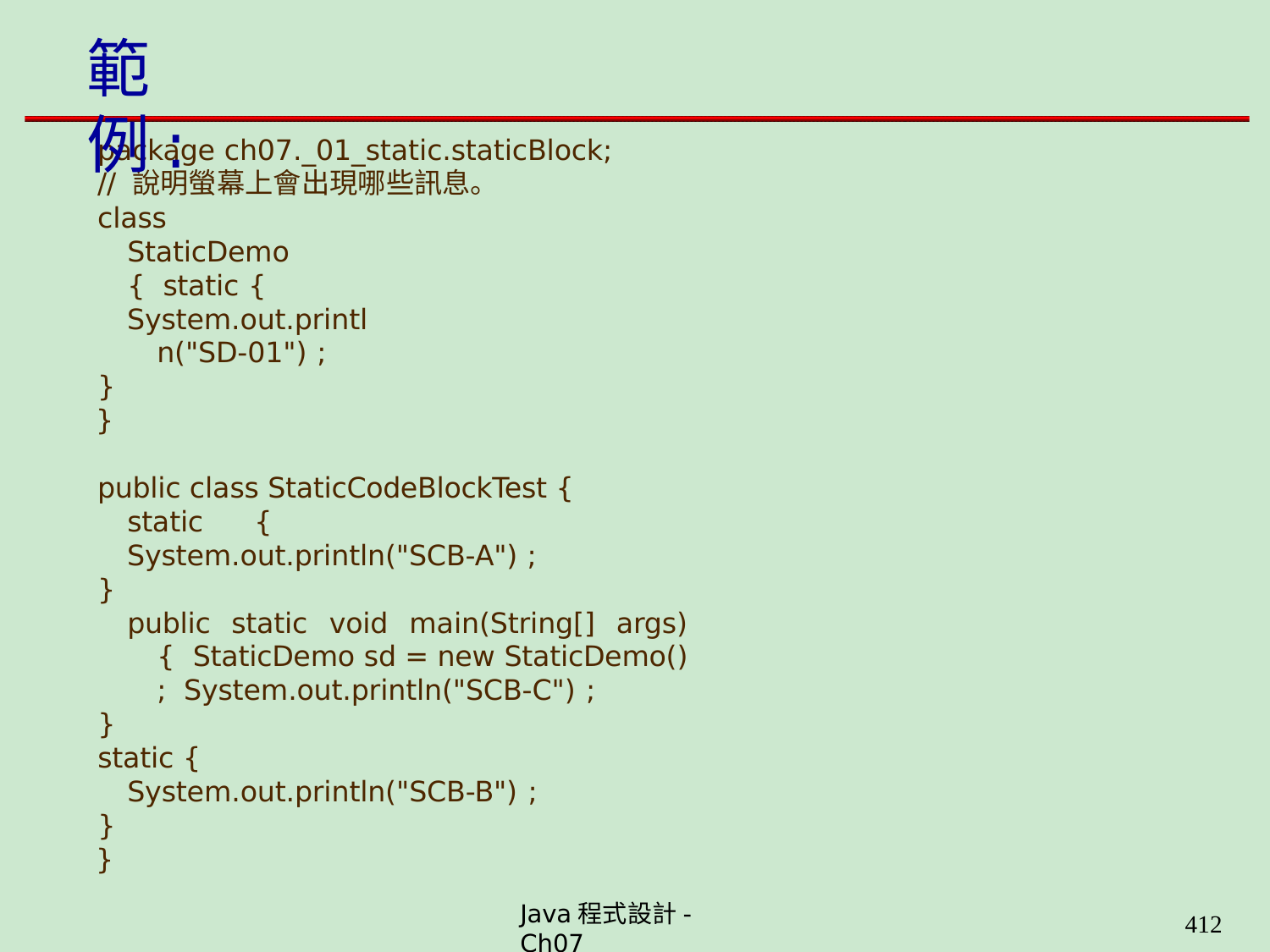

# 範例:
package ch07._01_static.staticBlock;
// 說明螢幕上會出現哪些訊息。
class	StaticDemo {  static {
System.out.println("SD-01") ;
}
}

public class StaticCodeBlockTest {  static	{
System.out.println("SCB-A") ;
}
public static void main(String[] args) {  StaticDemo sd = new StaticDemo() ;  System.out.println("SCB-C") ;
}
static {
System.out.println("SCB-B") ;
}
}
Java程式設計-Ch07
412